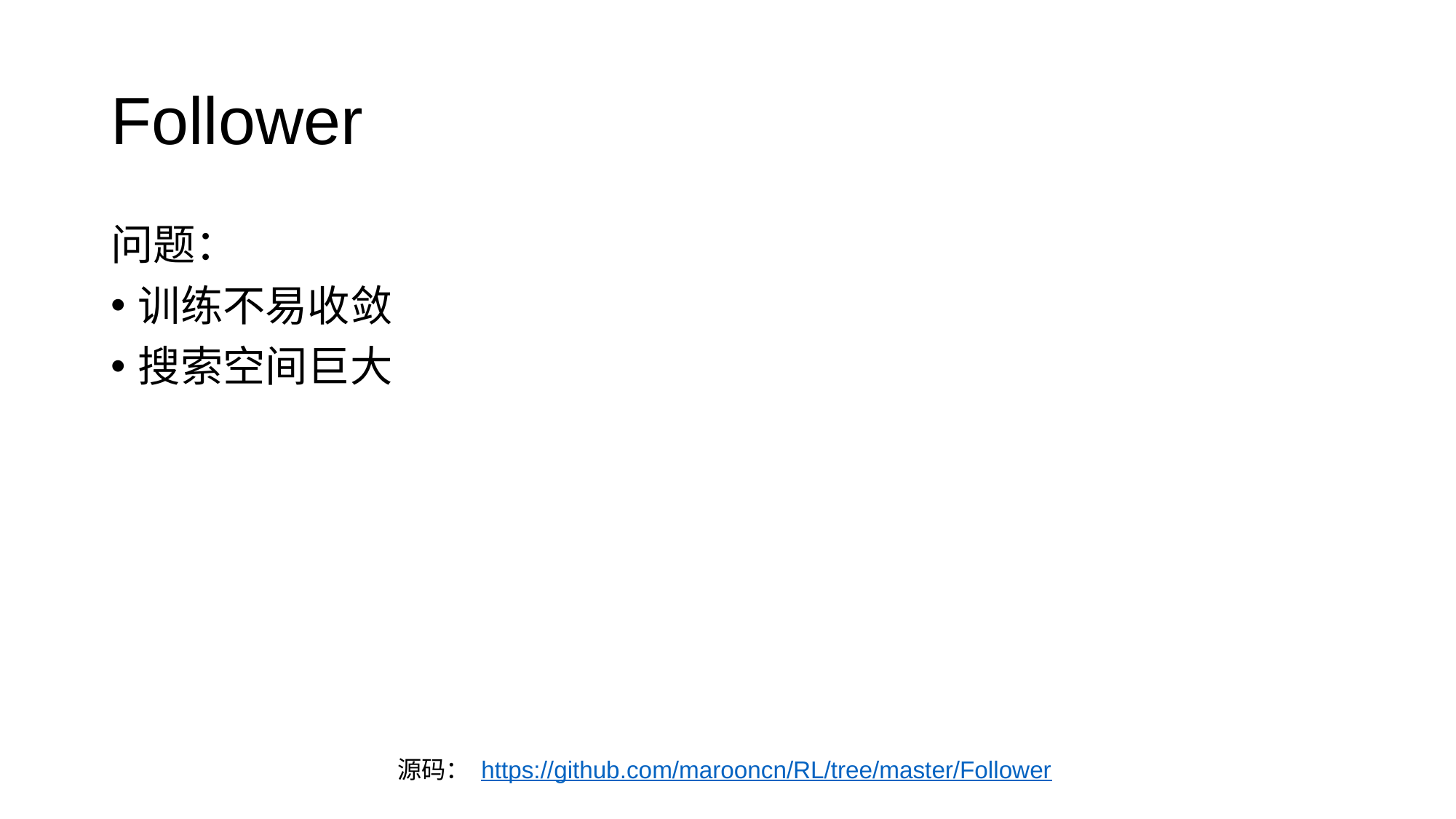

# Follower
问题：
训练不易收敛
搜索空间巨大

源码： https://github.com/marooncn/RL/tree/master/Follower